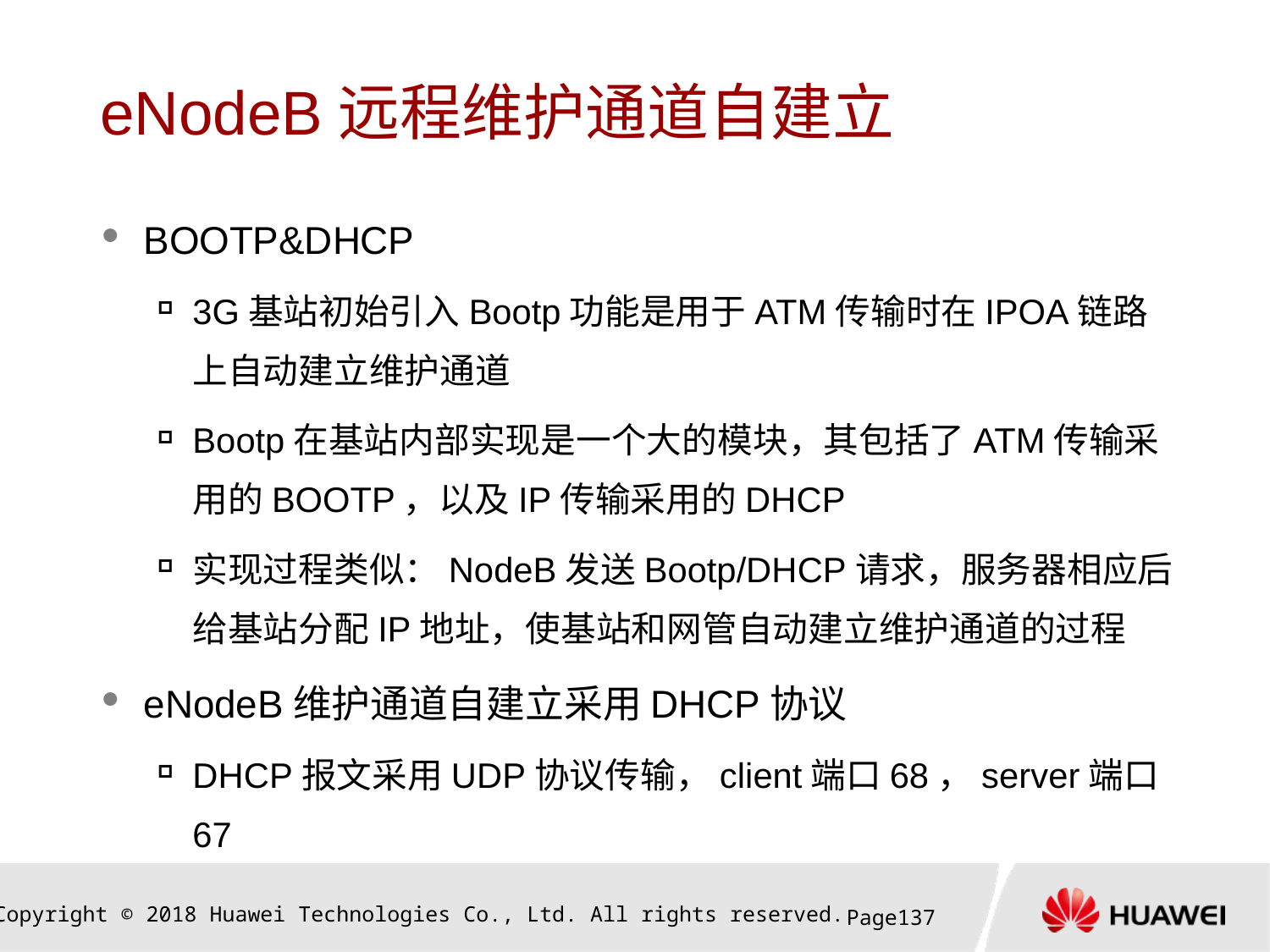

# eNodeB远程维护通道自建立
BOOTP&DHCP
3G基站初始引入Bootp功能是用于ATM传输时在IPOA链路上自动建立维护通道
Bootp在基站内部实现是一个大的模块，其包括了ATM传输采用的BOOTP，以及IP传输采用的DHCP
实现过程类似：NodeB发送Bootp/DHCP请求，服务器相应后给基站分配IP地址，使基站和网管自动建立维护通道的过程
eNodeB维护通道自建立采用DHCP协议
DHCP报文采用UDP协议传输，client端口68，server端口67
Page137